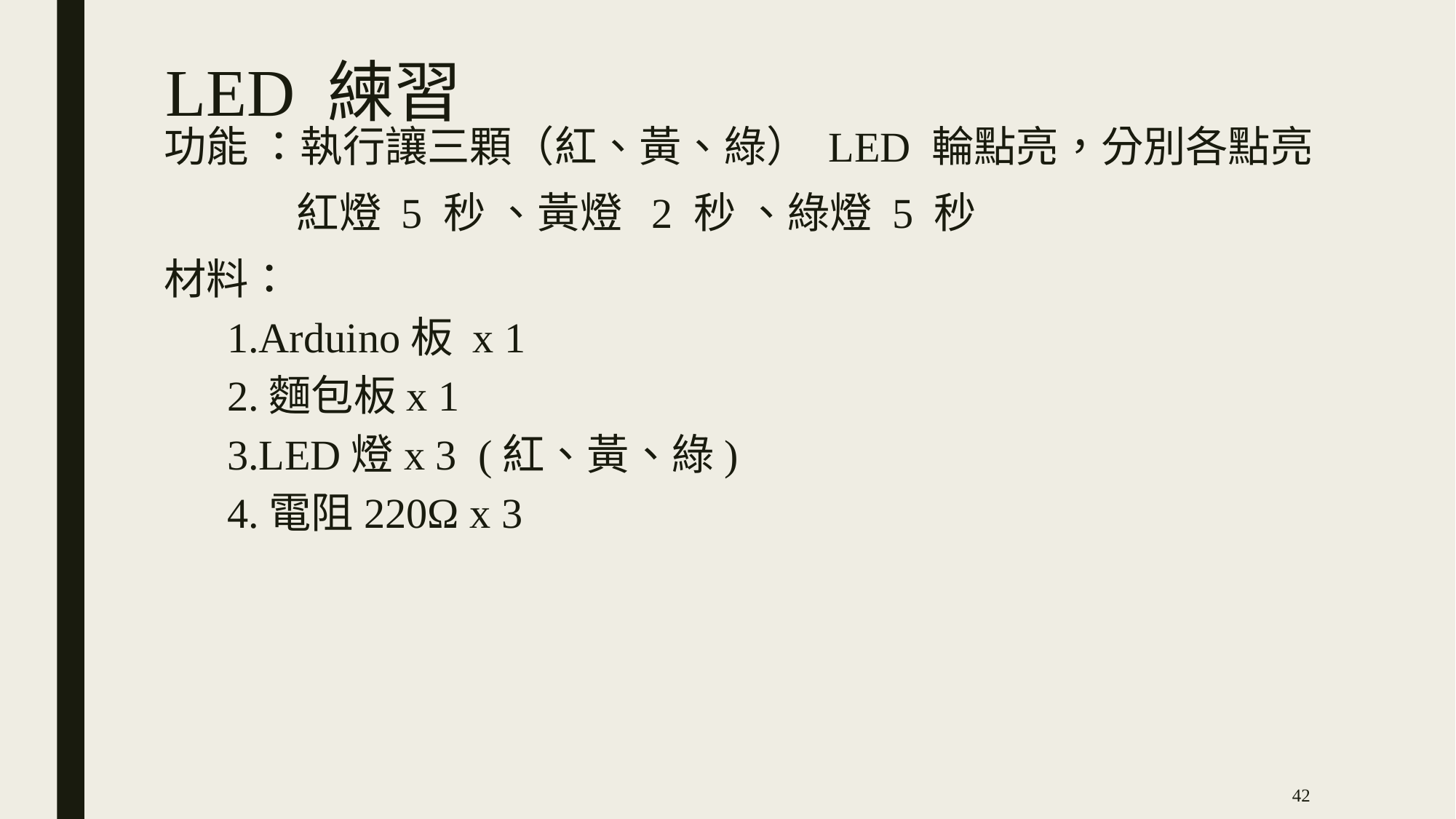

功能 ：執行讓三顆（紅、黃、綠） LED 輪點亮，分別各點亮
             紅燈 5 秒 、黃燈  2 秒 、綠燈 5 秒
材料：
1.Arduino板 x 1
2.麵包板x 1
3.LED燈x 3  (紅、黃、綠)
4.電阻220Ω x 3

# LED 練習
42